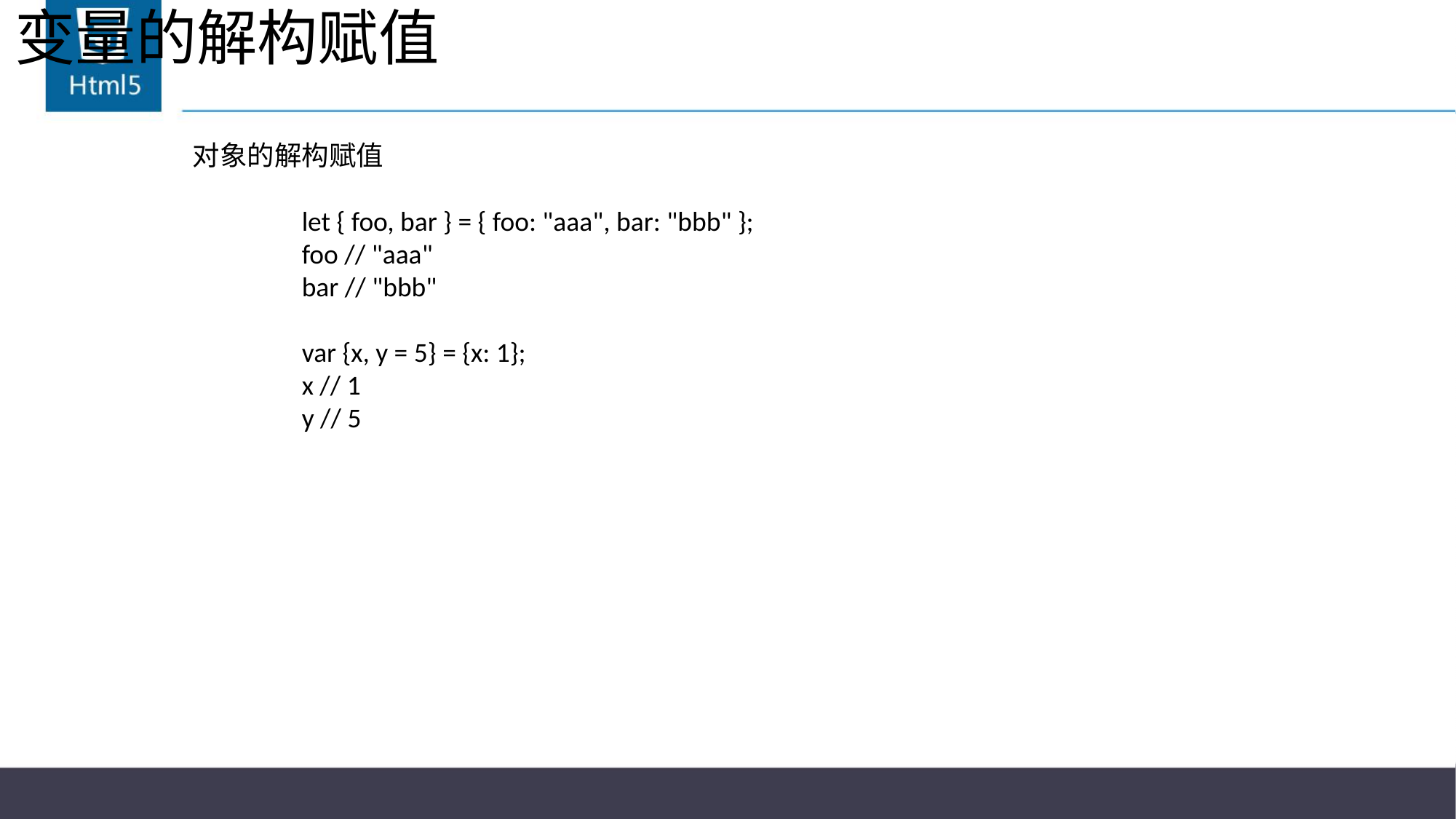

# 变量的解构赋值
对象的解构赋值

	let { foo, bar } = { foo: "aaa", bar: "bbb" };
	foo // "aaa"
	bar // "bbb"

	var {x, y = 5} = {x: 1};
	x // 1
	y // 5